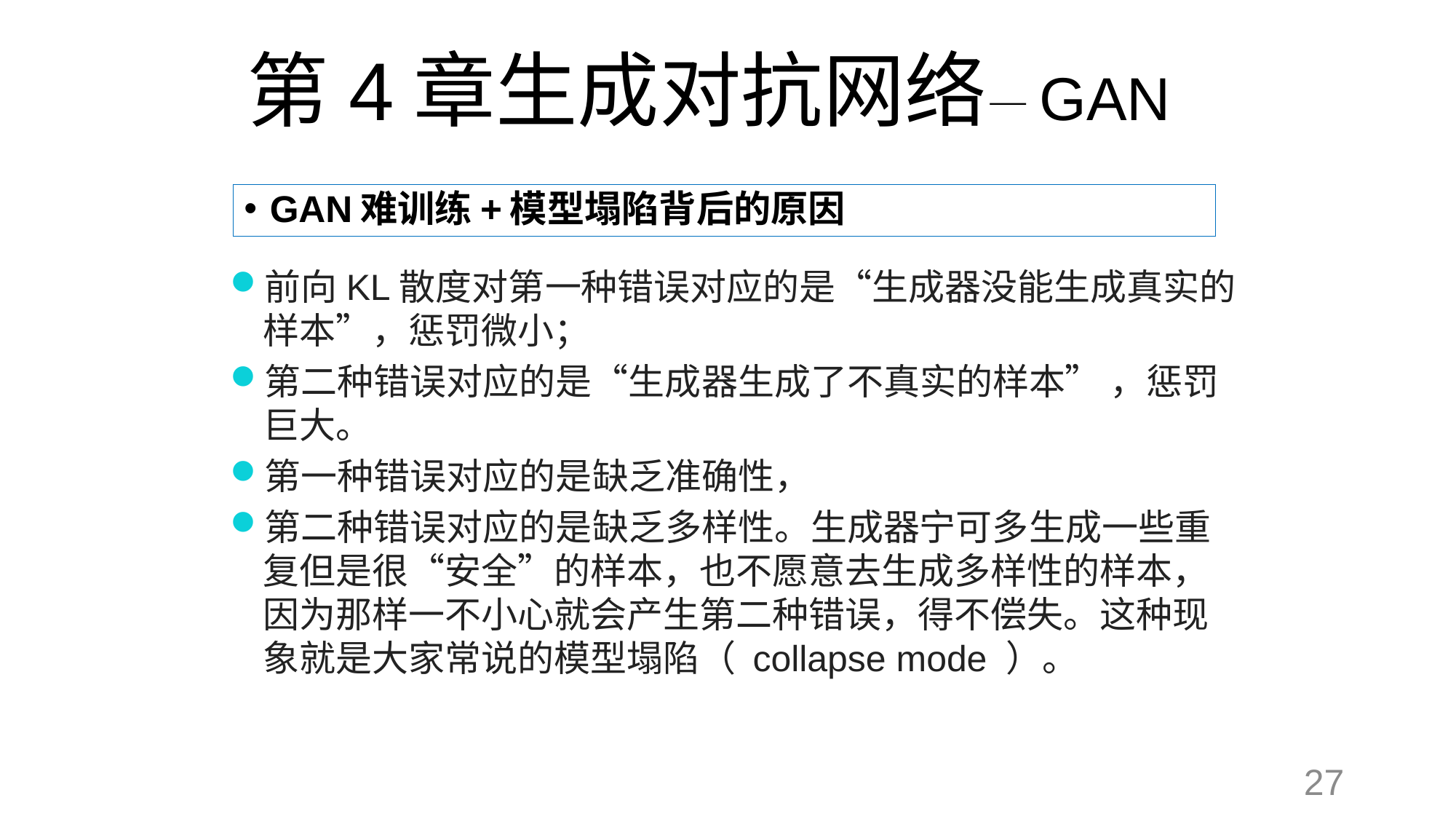

# 第4章生成对抗网络—GAN
GAN难训练+模型塌陷背后的原因
前向KL散度对第一种错误对应的是“生成器没能生成真实的样本”，惩罚微小；
第二种错误对应的是“生成器生成了不真实的样本” ，惩罚巨大。
第一种错误对应的是缺乏准确性，
第二种错误对应的是缺乏多样性。生成器宁可多生成一些重复但是很“安全”的样本，也不愿意去生成多样性的样本，因为那样一不小心就会产生第二种错误，得不偿失。这种现象就是大家常说的模型塌陷（ collapse mode ）。

27